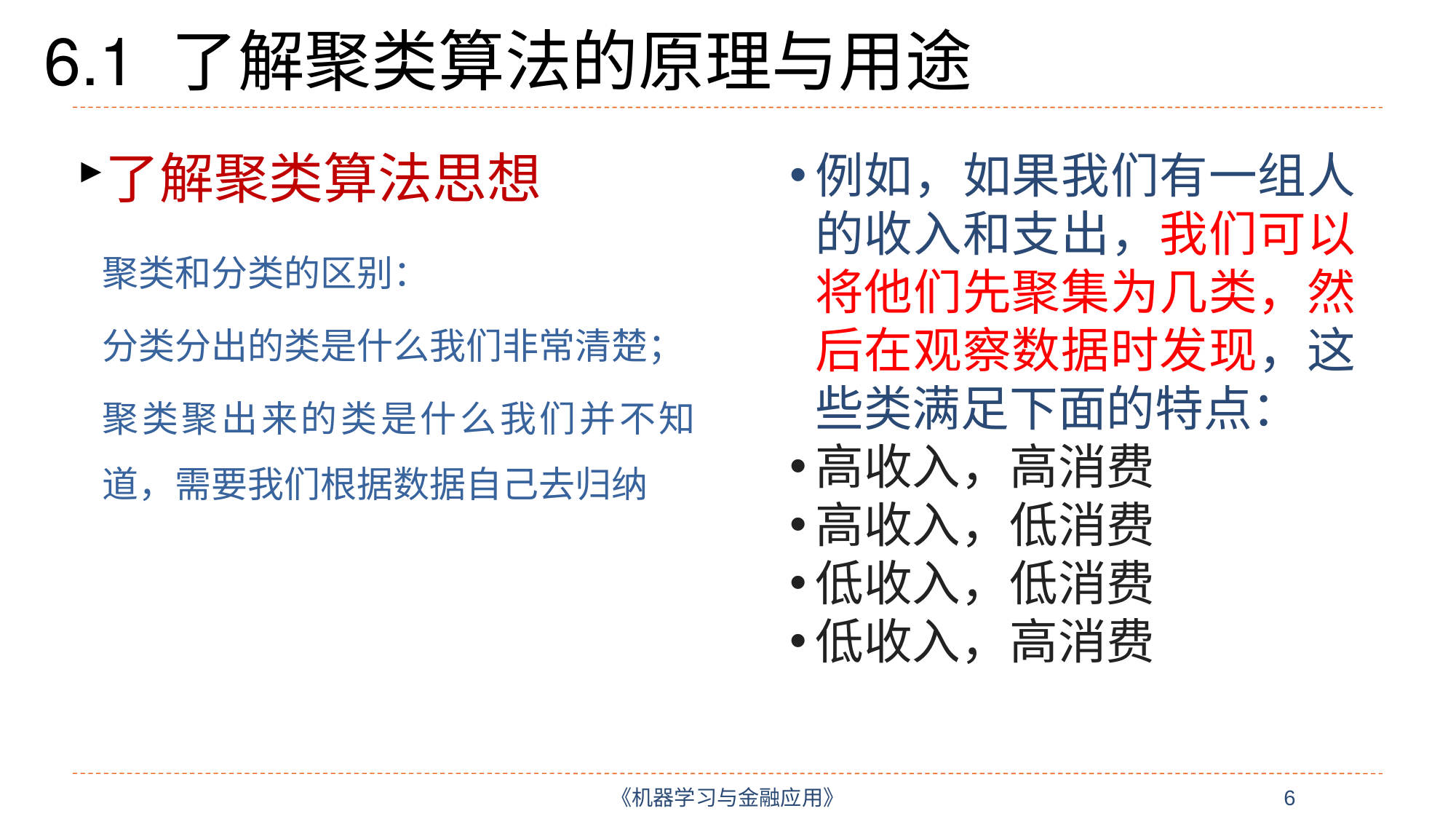

# 6.1 了解聚类算法的原理与用途
了解聚类算法思想

例如，如果我们有一组人的收入和支出，我们可以将他们先聚集为几类，然后在观察数据时发现，这些类满足下面的特点：
高收入，高消费
高收入，低消费
低收入，低消费
低收入，高消费
聚类和分类的区别：
分类分出的类是什么我们非常清楚；
聚类聚出来的类是什么我们并不知道，需要我们根据数据自己去归纳